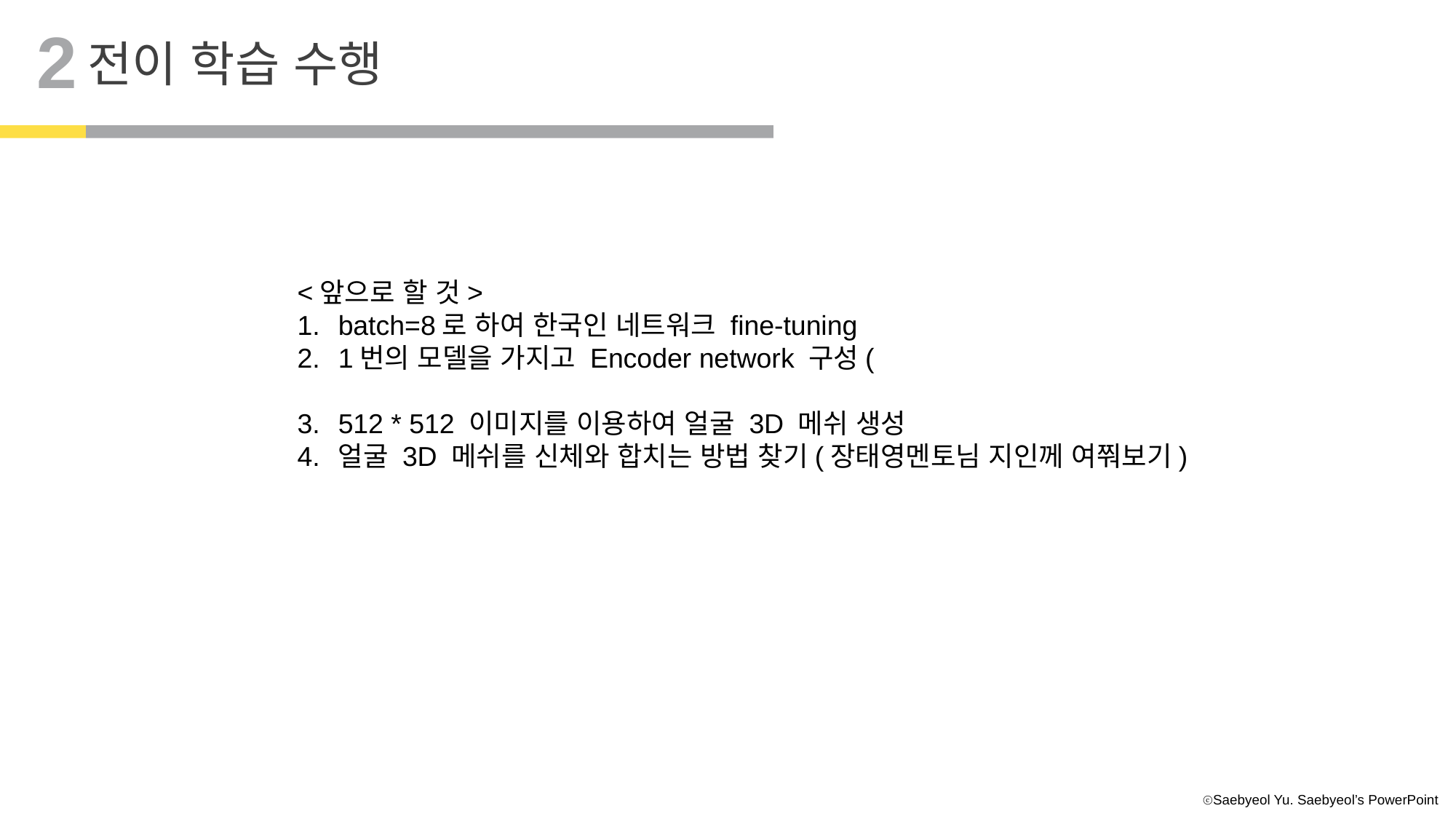

2
전이 학습 수행

<앞으로 할 것>
batch=8로 하여 한국인 네트워크 fine-tuning
1번의 모델을 가지고 Encoder network 구성(
512 * 512 이미지를 이용하여 얼굴 3D 메쉬 생성
얼굴 3D 메쉬를 신체와 합치는 방법 찾기(장태영멘토님 지인께 여쭤보기)